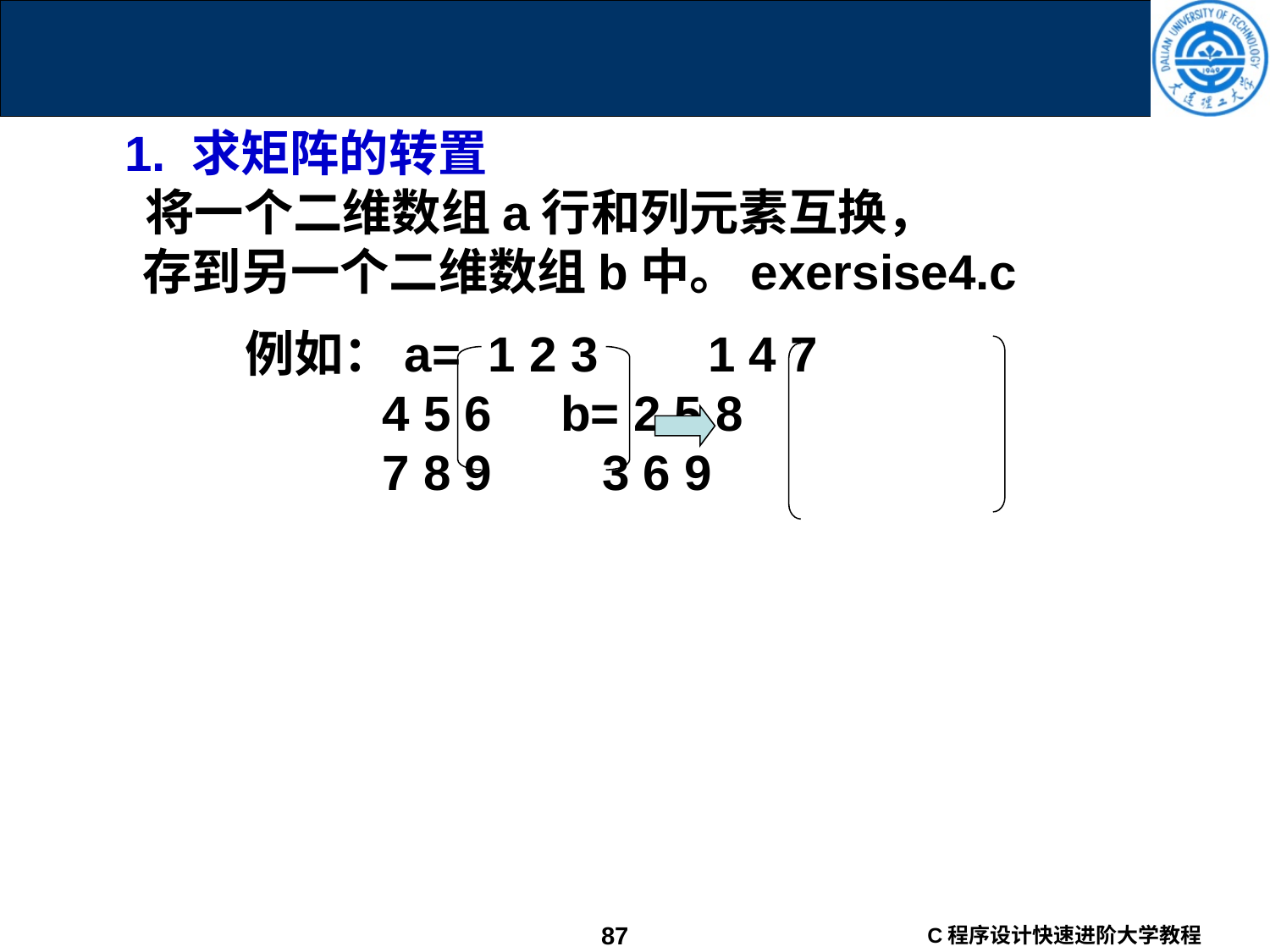

1. 求矩阵的转置
    将一个二维数组a行和列元素互换，
   存到另一个二维数组b中。exersise4.c
例如：a=  1 2 3        1 4 7
          4 5 6     b= 2 5 8
          7 8 9        3 6 9

87
C程序设计快速进阶大学教程